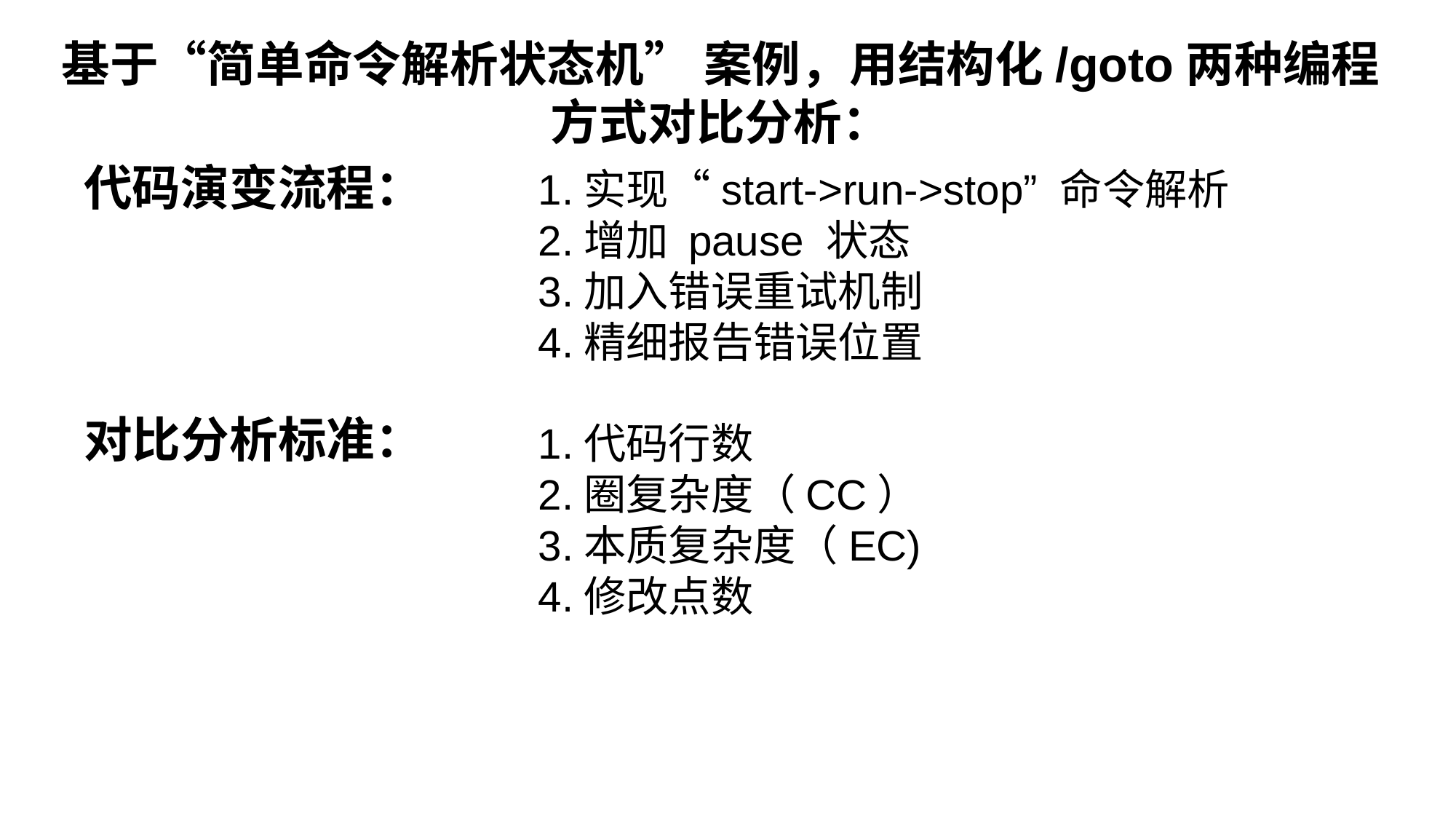

基于“简单命令解析状态机” 案例，用结构化/goto两种编程方式对比分析：

代码演变流程：
1.实现“start->run->stop” 命令解析
2.增加 pause 状态
3.加入错误重试机制
4.精细报告错误位置

对比分析标准：
1.代码行数
2.圈复杂度（CC）
3.本质复杂度（EC)
4.修改点数